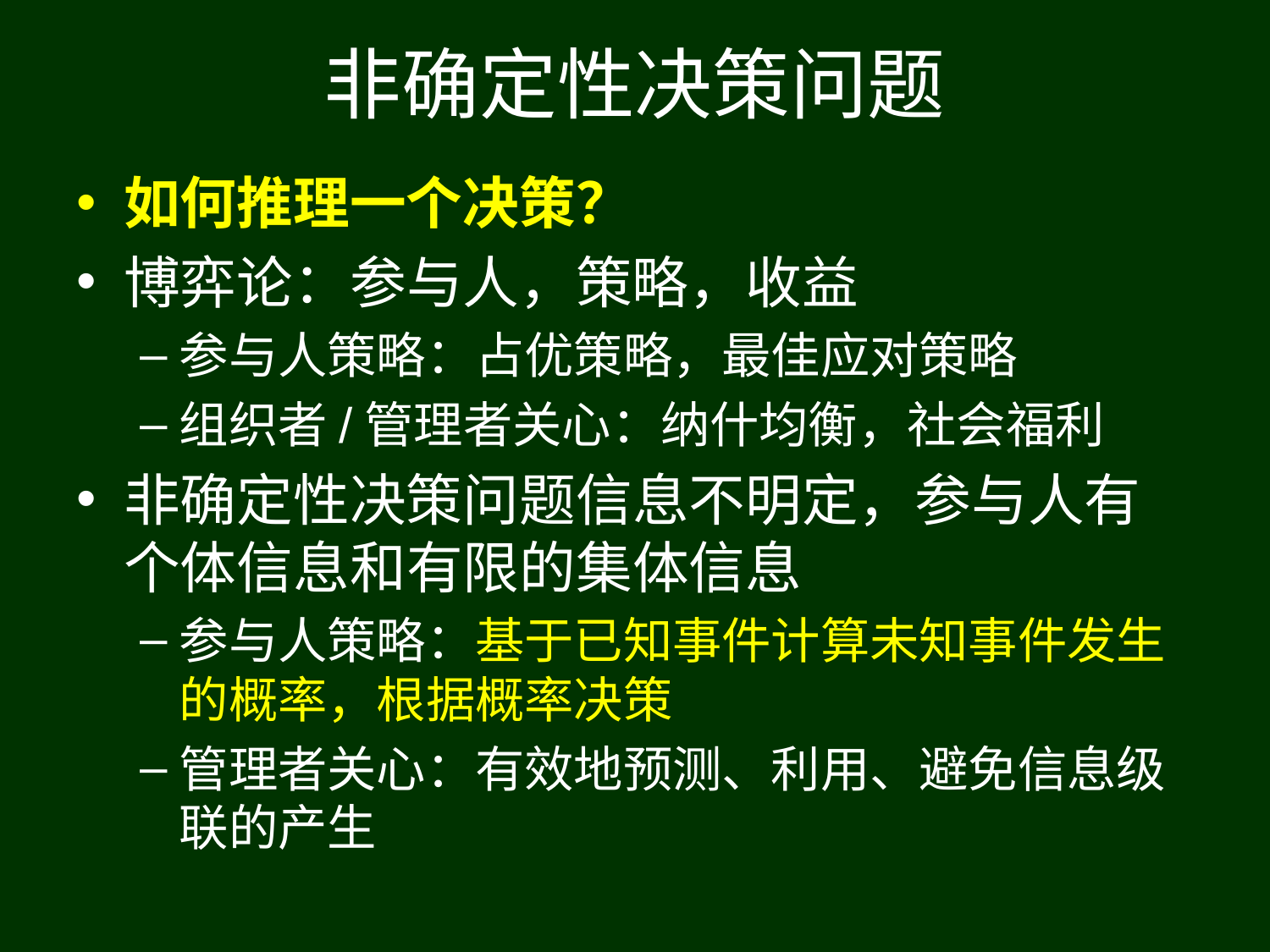

# 非确定性决策问题
如何推理一个决策？
博弈论：参与人，策略，收益
参与人策略：占优策略，最佳应对策略
组织者/管理者关心：纳什均衡，社会福利
非确定性决策问题信息不明定，参与人有个体信息和有限的集体信息
参与人策略：基于已知事件计算未知事件发生的概率，根据概率决策
管理者关心：有效地预测、利用、避免信息级联的产生